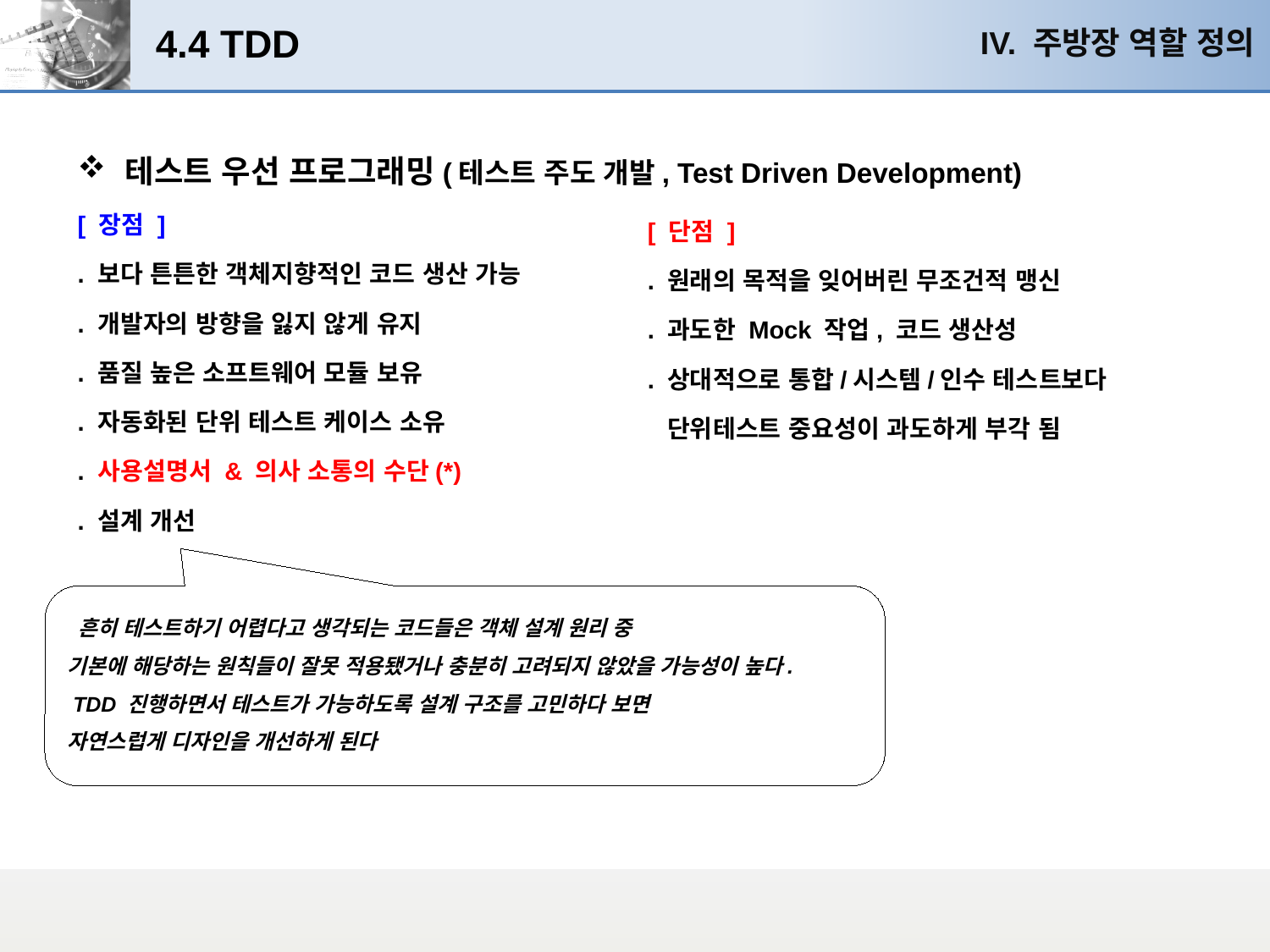

# 4.4 TDD
IV. 주방장 역할 정의
테스트 우선 프로그래밍(테스트 주도 개발, Test Driven Development)
[ 장점 ]
. 보다 튼튼한 객체지향적인 코드 생산 가능
. 개발자의 방향을 잃지 않게 유지
. 품질 높은 소프트웨어 모듈 보유
. 자동화된 단위 테스트 케이스 소유
. 사용설명서 & 의사 소통의 수단(*)
. 설계 개선

[ 단점 ]
. 원래의 목적을 잊어버린 무조건적 맹신
. 과도한 Mock 작업, 코드 생산성
. 상대적으로 통합/시스템/인수 테스트보다
  단위테스트 중요성이 과도하게 부각 됨
 흔히 테스트하기 어렵다고 생각되는 코드들은 객체 설계 원리 중
기본에 해당하는 원칙들이 잘못 적용됐거나 충분히 고려되지 않았을 가능성이 높다.
 TDD 진행하면서 테스트가 가능하도록 설계 구조를 고민하다 보면
자연스럽게 디자인을 개선하게 된다